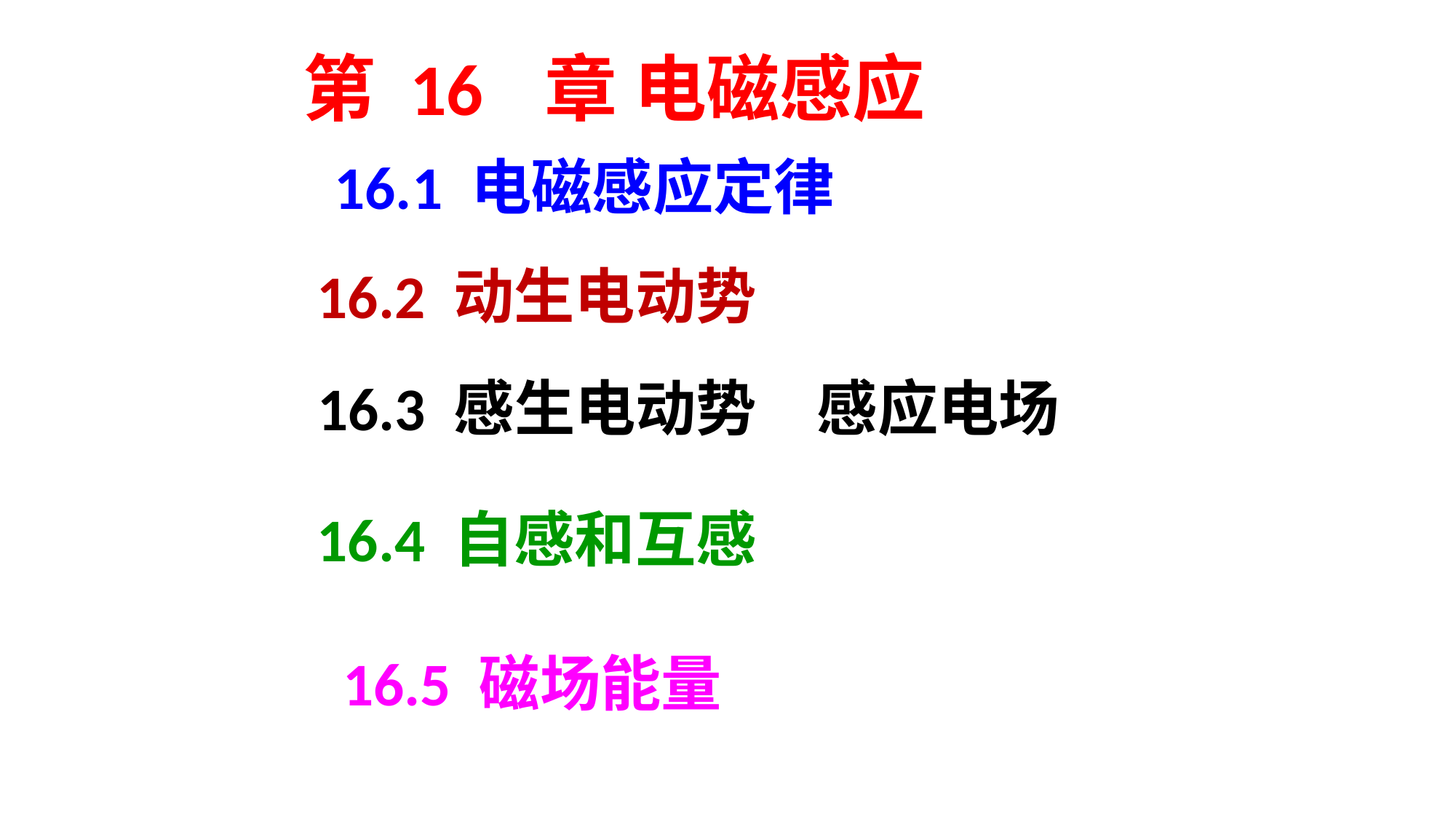

第 16 章 电磁感应
16.1 电磁感应定律
16.2 动生电动势
16.3 感生电动势　感应电场
16.4 自感和互感
16.5 磁场能量